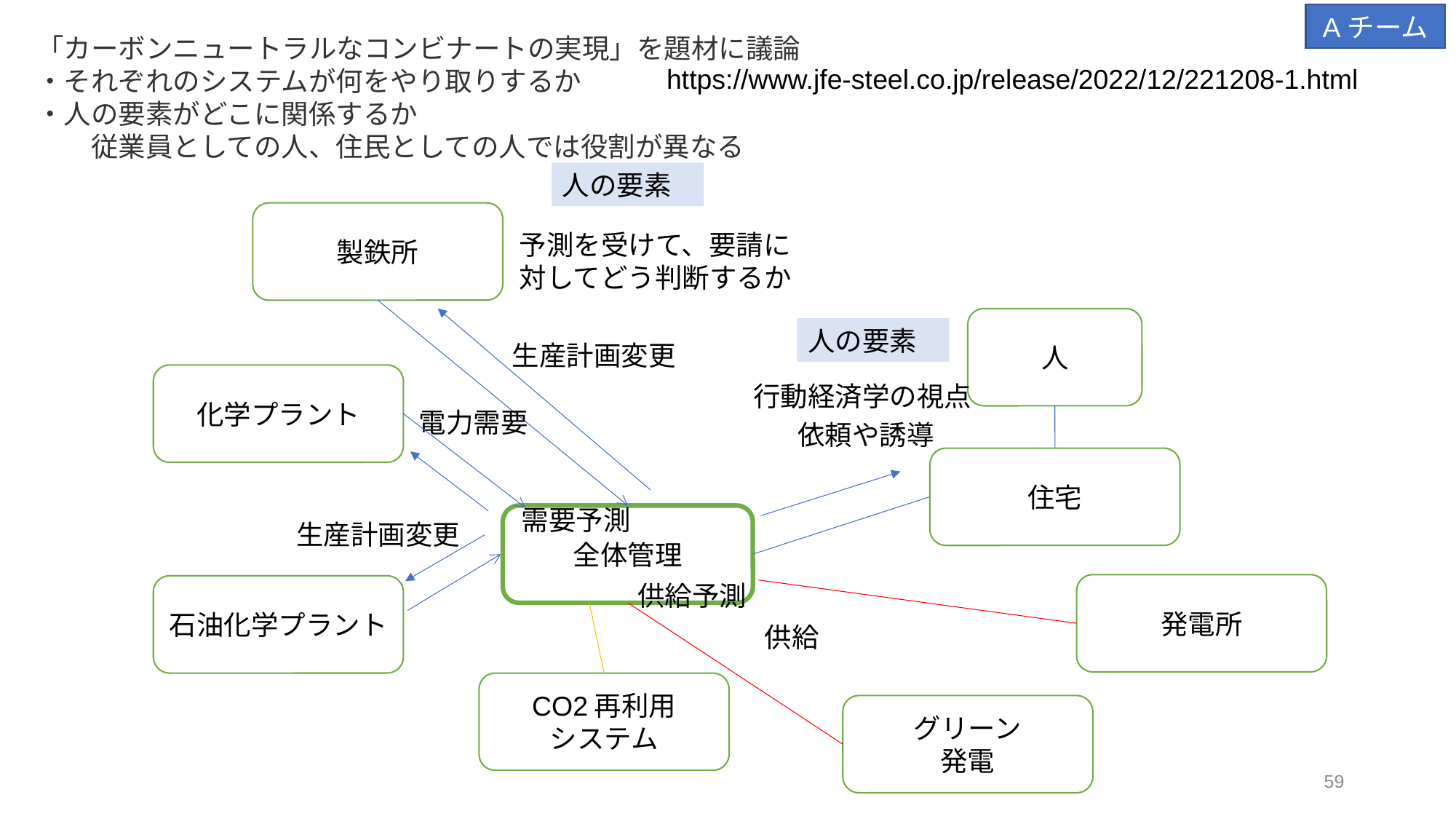

Aチーム
「カーボンニュートラルなコンビナートの実現」を題材に議論
・それぞれのシステムが何をやり取りするか
・人の要素がどこに関係するか
　　従業員としての人、住民としての人では役割が異なる
https://www.jfe-steel.co.jp/release/2022/12/221208-1.html
人の要素
製鉄所
予測を受けて、要請に対してどう判断するか
人
人の要素
生産計画変更
化学プラント
行動経済学の視点
電力需要
依頼や誘導
住宅
需要予測
全体管理
生産計画変更
供給予測
発電所
石油化学プラント
供給
CO2再利用
システム
グリーン
発電
59